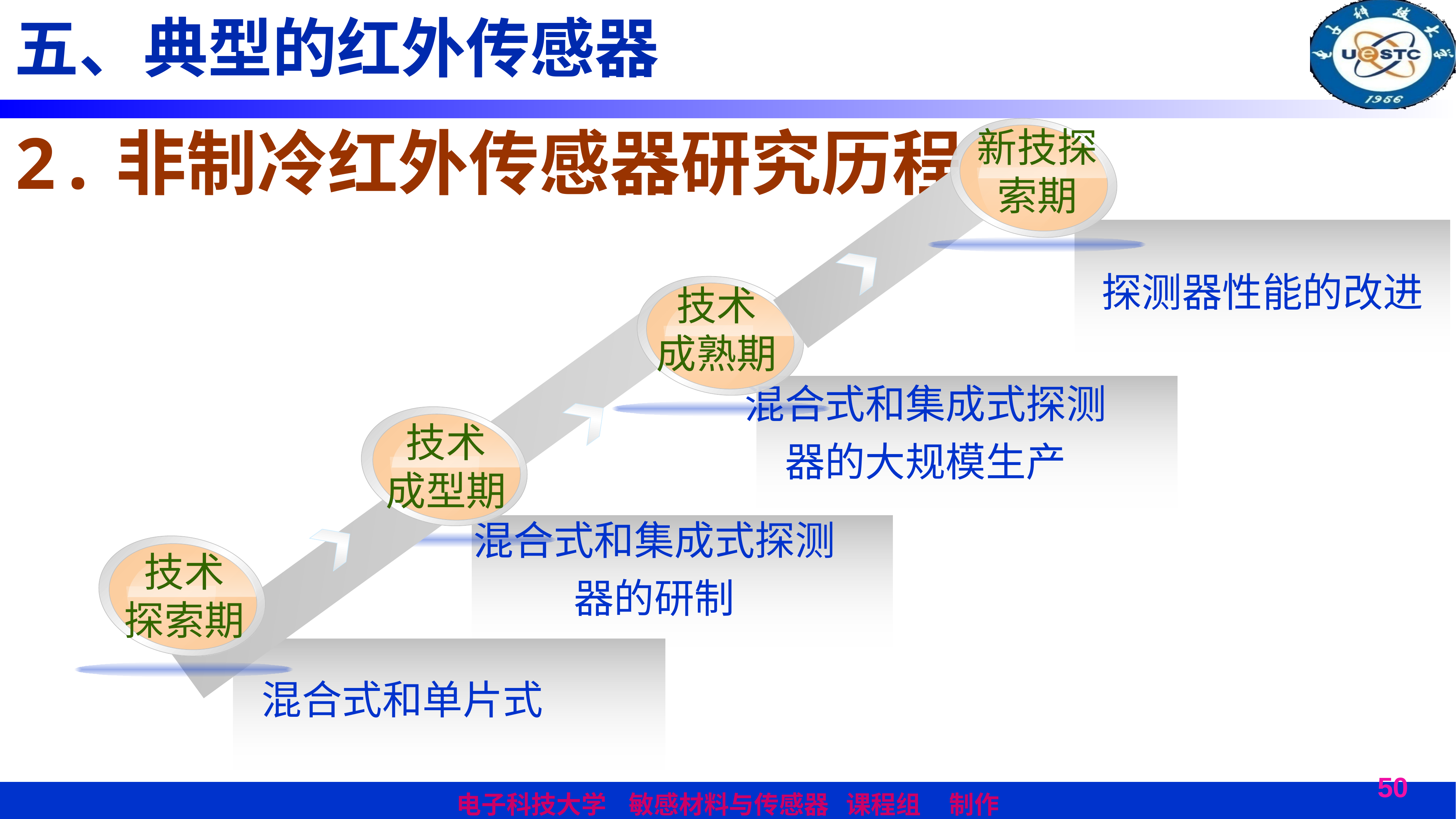

五、典型的红外传感器
2.非制冷红外传感器研究历程

新技探索期
探测器性能的改进

混合式和集成式探测器的大规模生产

技术
成型期

混合式和集成式探测器的研制

技术
探索期

混合式和单片式

技术
成熟期
50